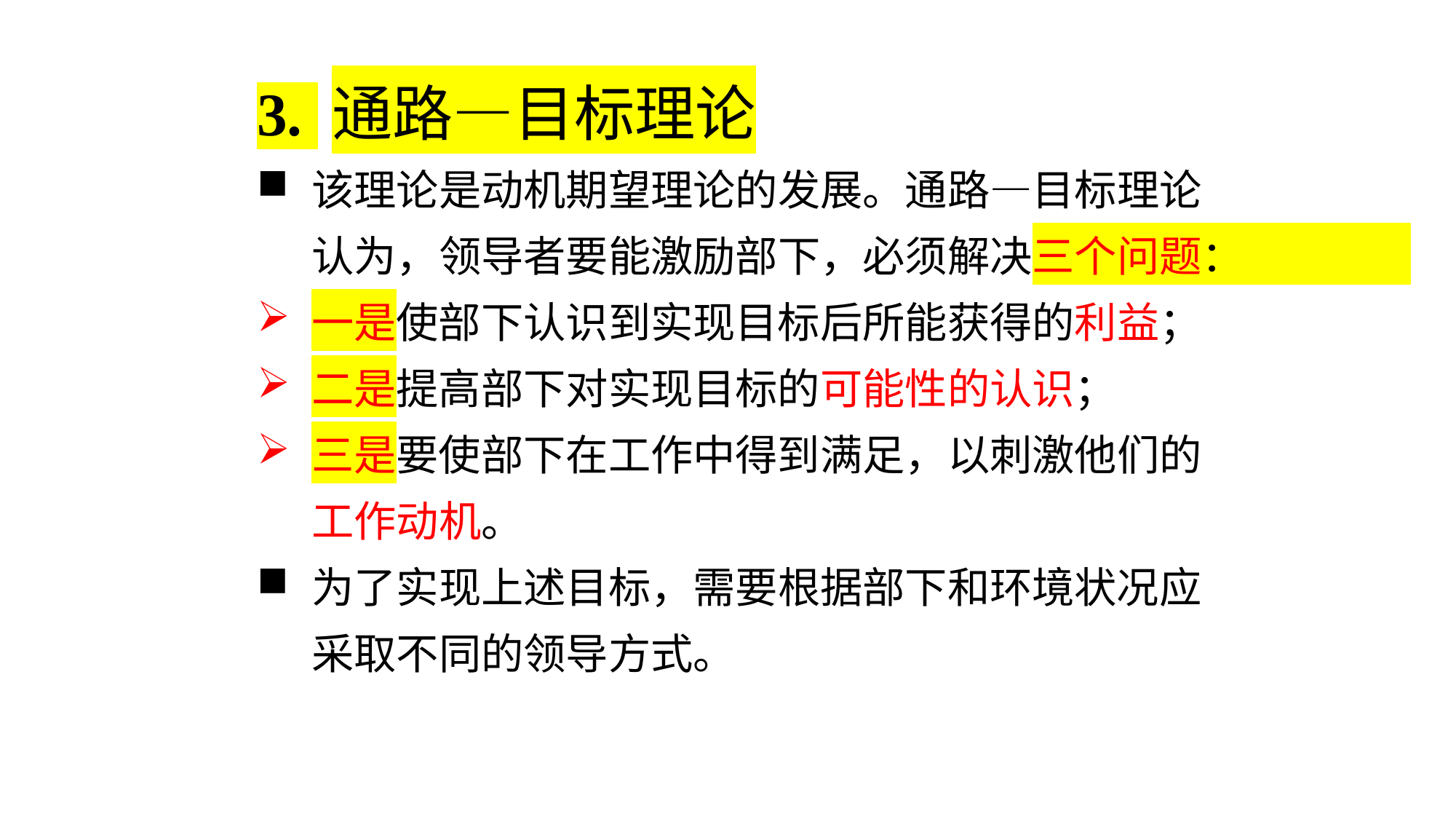

3. 通路—目标理论
该理论是动机期望理论的发展。通路—目标理论认为，领导者要能激励部下，必须解决三个问题：
一是使部下认识到实现目标后所能获得的利益；
二是提高部下对实现目标的可能性的认识；
三是要使部下在工作中得到满足，以刺激他们的工作动机。
为了实现上述目标，需要根据部下和环境状况应采取不同的领导方式。